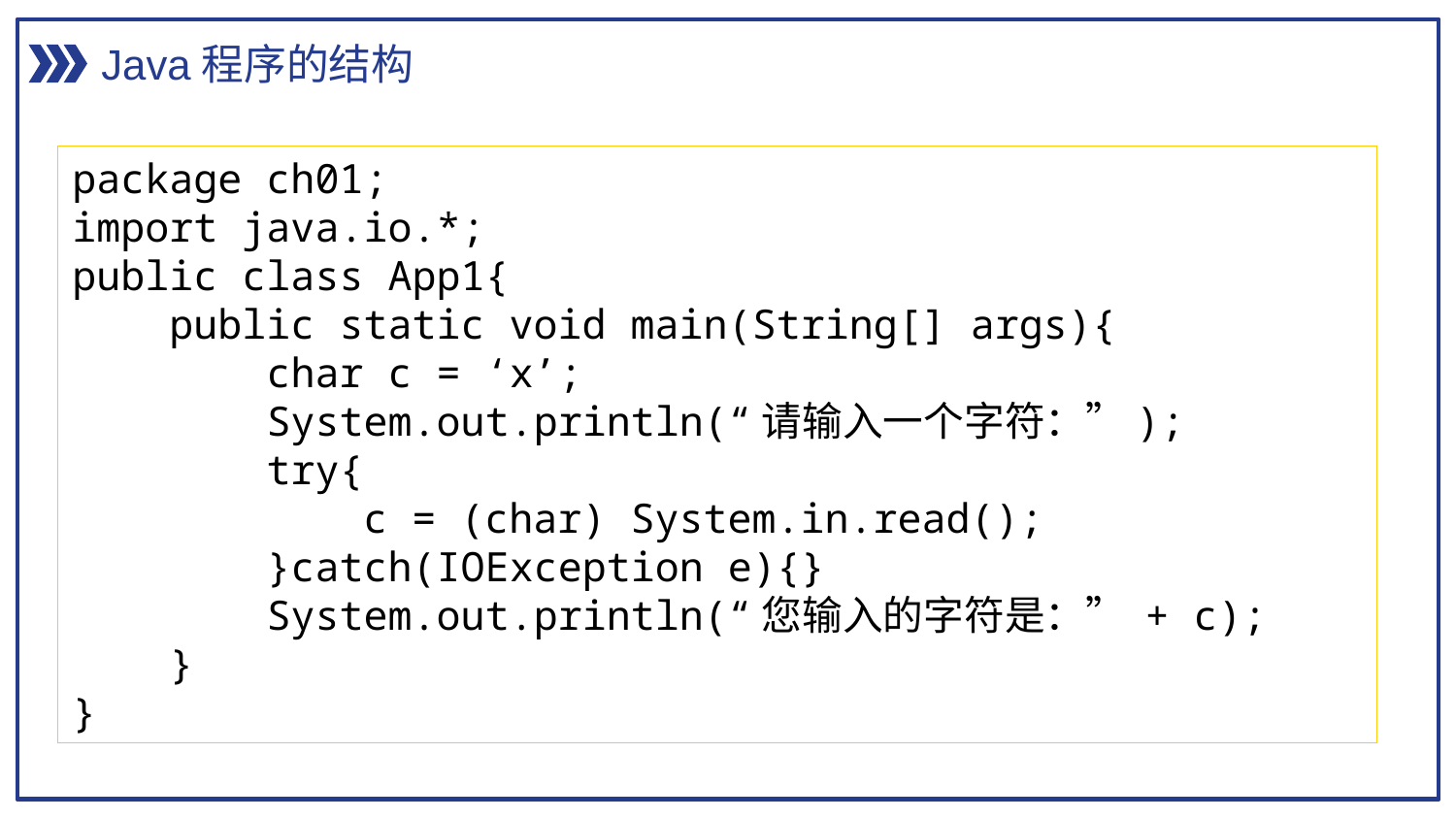

Java程序的结构

package ch01;
import java.io.*;
public class App1{
    public static void main(String[] args){
        char c = ‘x’;
        System.out.println(“请输入一个字符：”);
        try{
            c = (char) System.in.read();
        }catch(IOException e){}
        System.out.println(“您输入的字符是：” + c);
    }
}